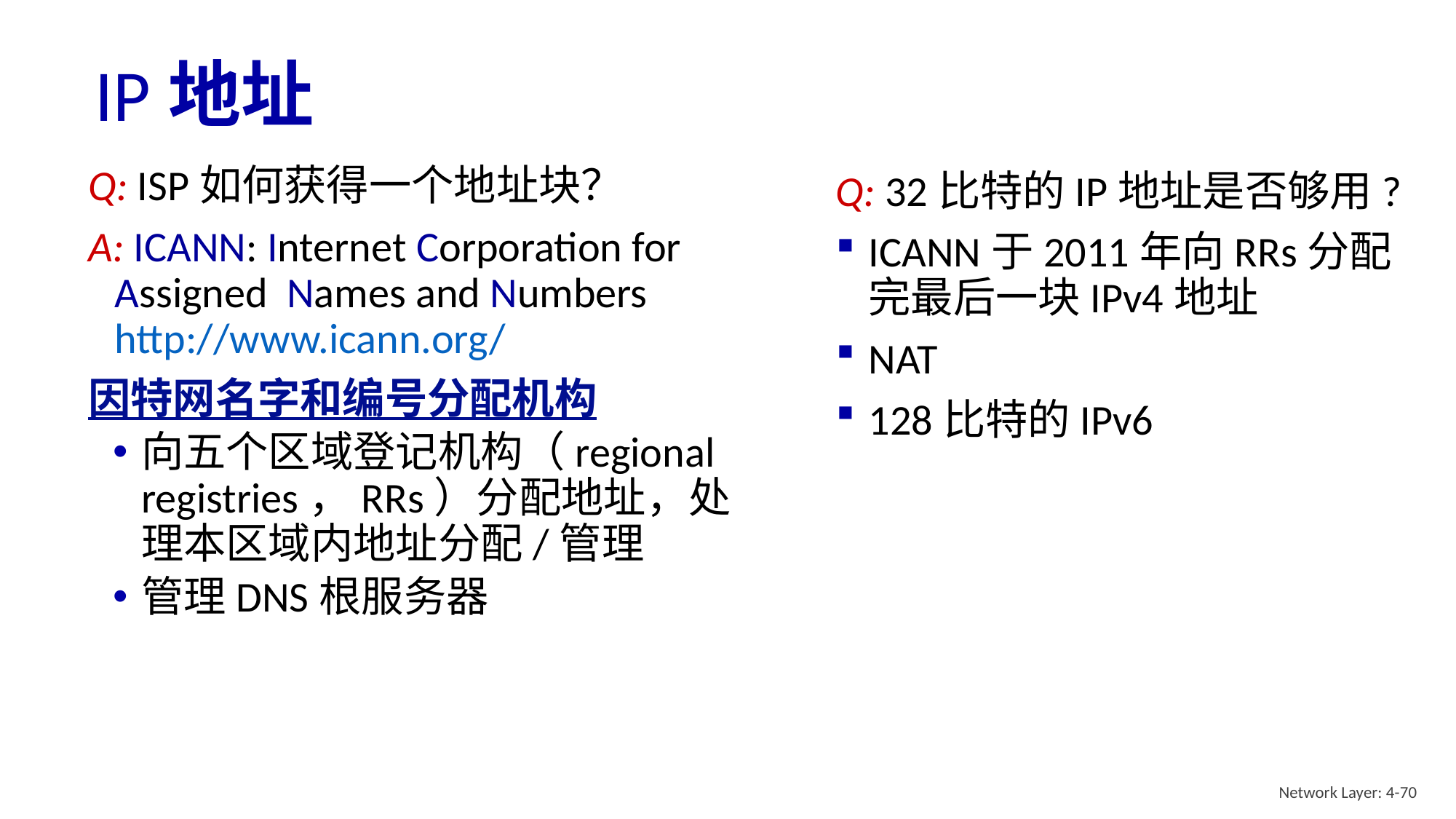

# IP地址
Q: ISP如何获得一个地址块？
A: ICANN: Internet Corporation for Assigned  Names and Numbers http://www.icann.org/
因特网名字和编号分配机构
向五个区域登记机构（regional registries，RRs）分配地址，处理本区域内地址分配/管理
管理DNS根服务器
Q: 32比特的IP地址是否够用?
ICANN于2011年向RRs分配完最后一块IPv4地址
NAT
128比特的IPv6
Network Layer: 4-70